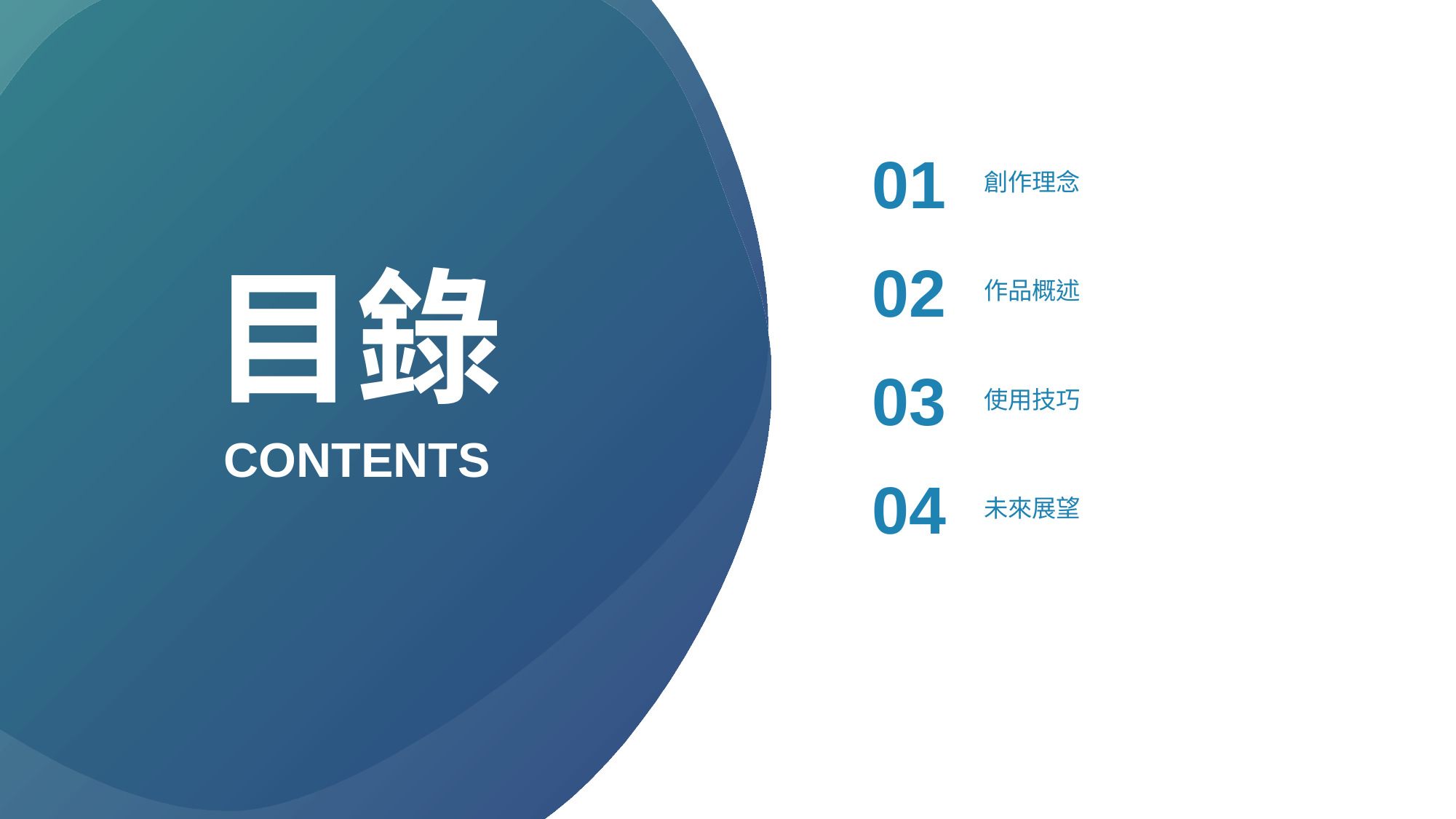

01
創作理念
目錄
02
作品概述
03
使用技巧
CONTENTS
04
未來展望